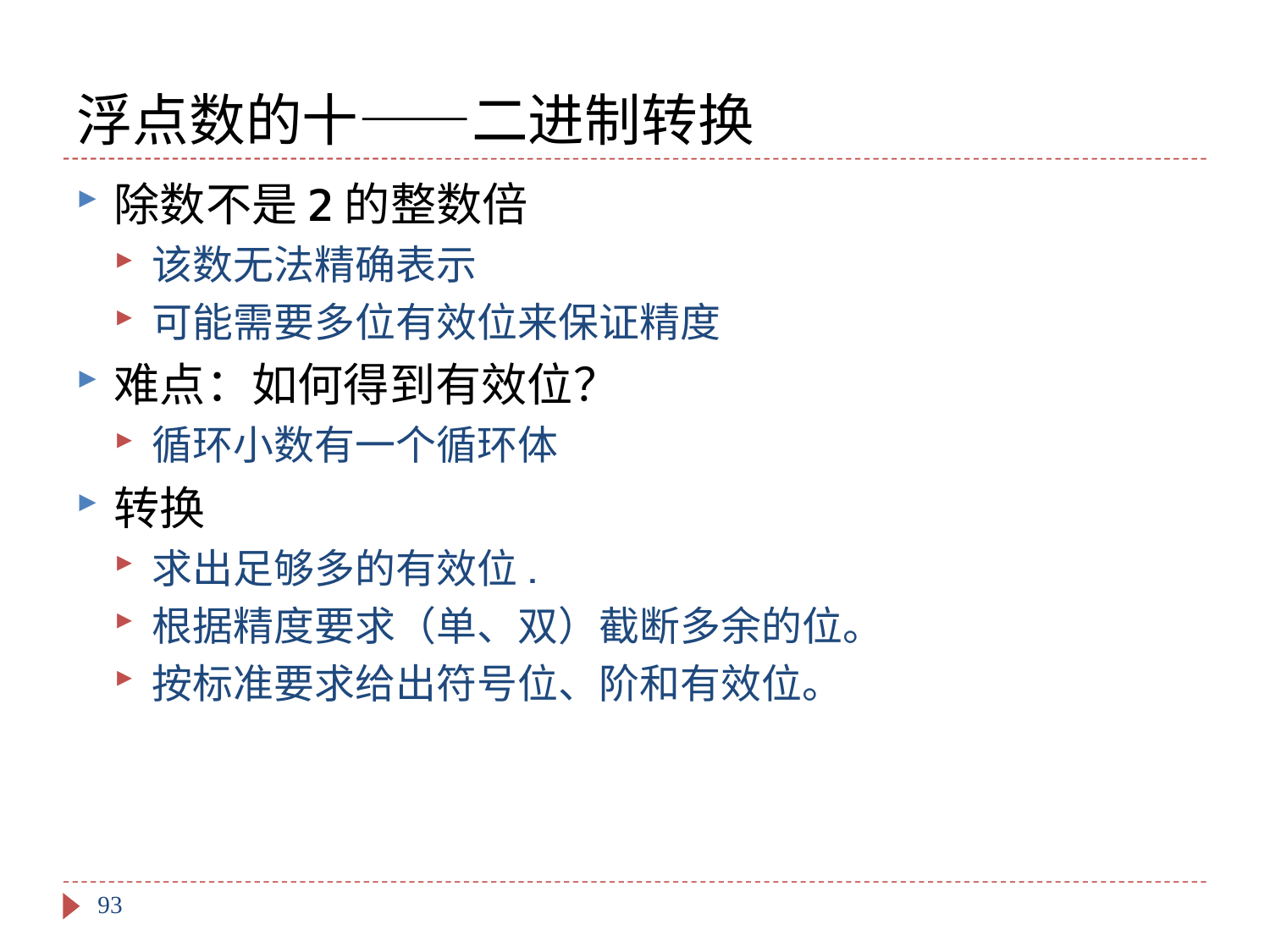

# 浮点数的十——二进制转换
除数不是2的整数倍
该数无法精确表示
可能需要多位有效位来保证精度
难点：如何得到有效位？
循环小数有一个循环体
转换
求出足够多的有效位.
根据精度要求（单、双）截断多余的位。
按标准要求给出符号位、阶和有效位。

93